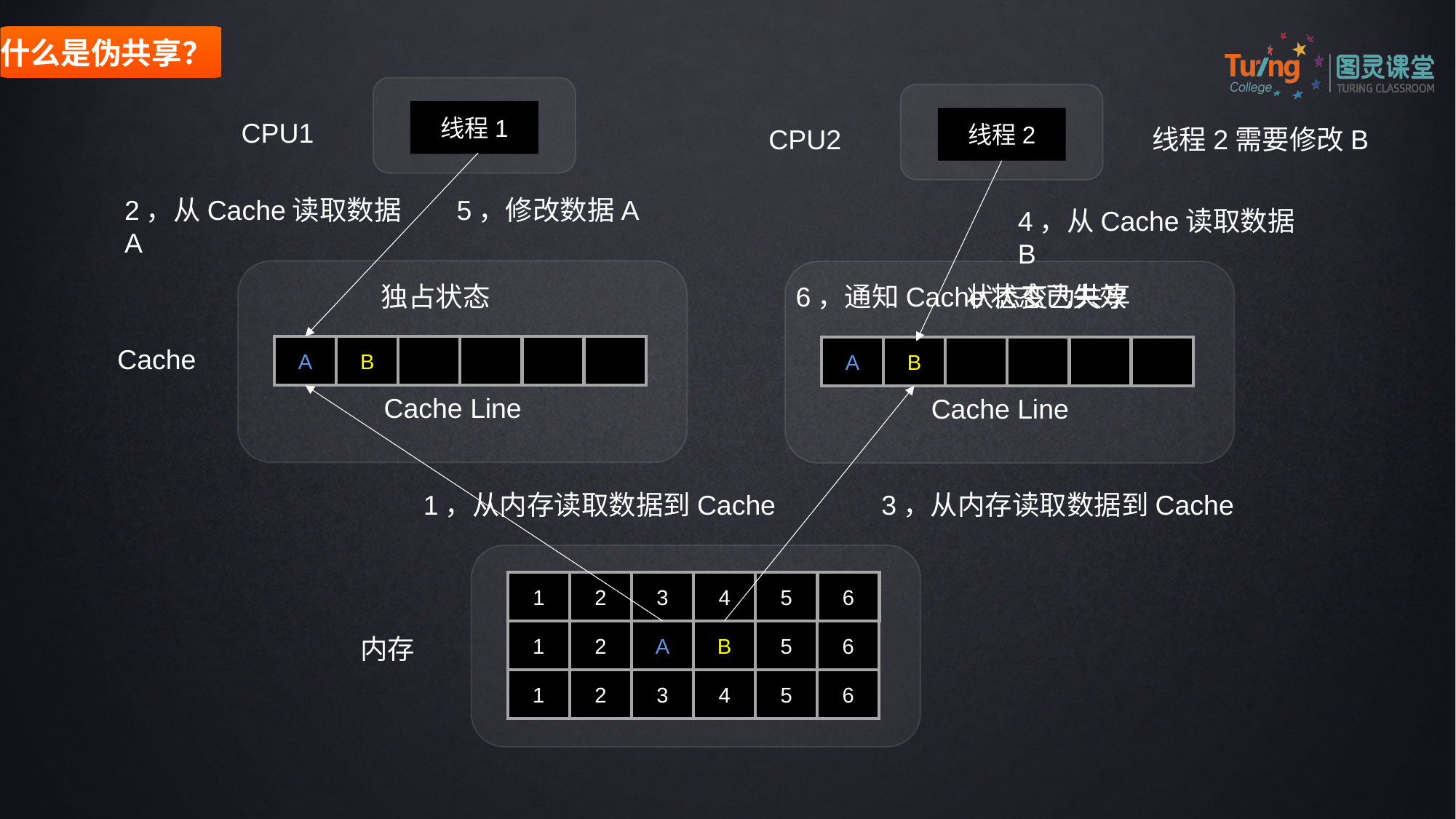

什么是伪共享？

线程1
线程2
CPU1
CPU2
线程2需要修改B
2，从Cache读取数据A
5，修改数据A
4，从Cache读取数据B

独占状态
6，通知Cache状态已失效
状态变为共享
Cache
A
B

A
B

Cache Line
Cache Line
1，从内存读取数据到Cache
3，从内存读取数据到Cache

1
2
3
4
5
6
1
2
A
B
5
6
内存
1
2
3
4
5
6